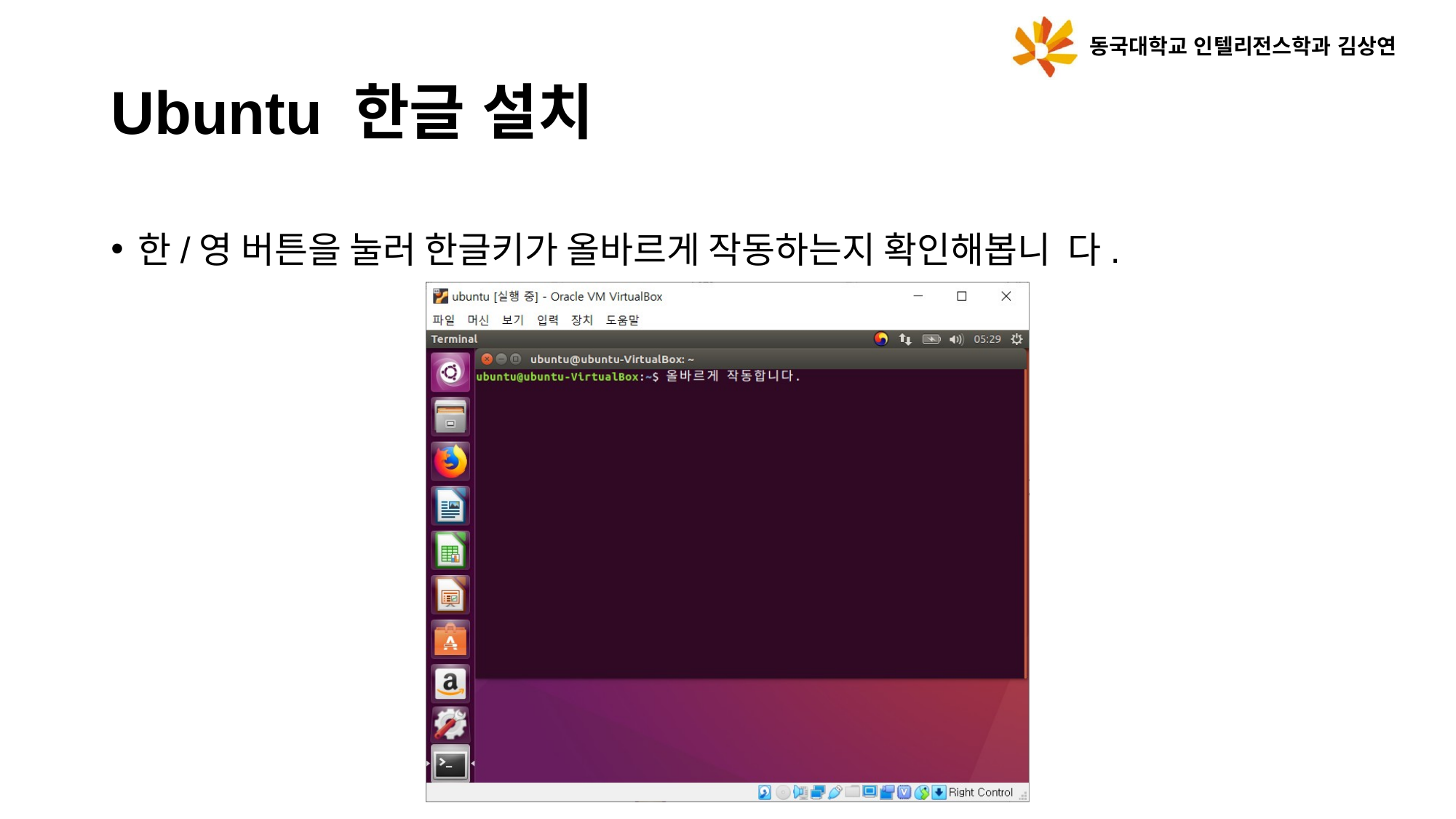

동국대학교 인텔리전스학과 김상연
# Ubuntu 한글 설치
한/영 버튼을 눌러 한글키가 올바르게 작동하는지 확인해봅니  다.